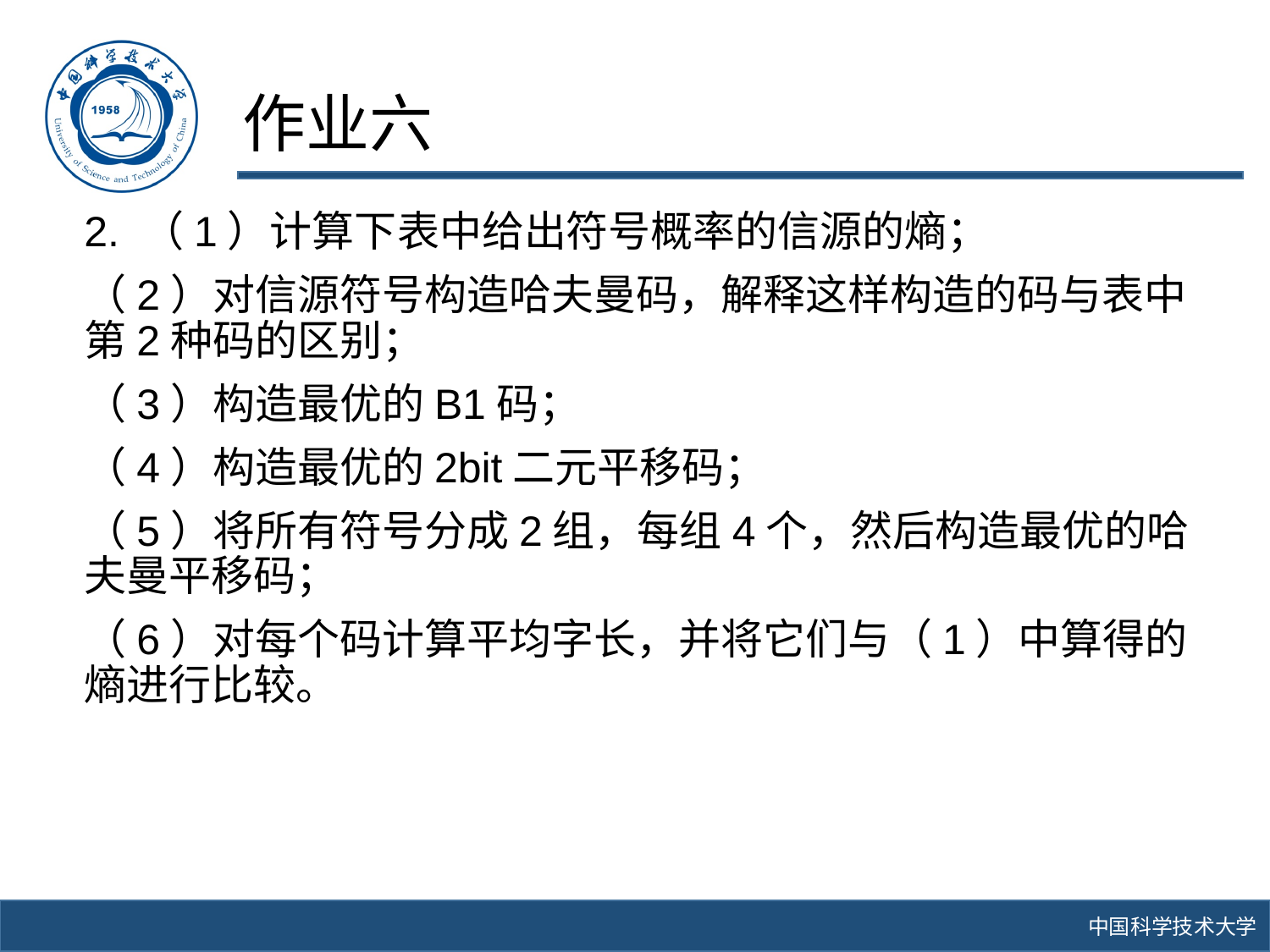

# 作业六
2. （1）计算下表中给出符号概率的信源的熵；
（2）对信源符号构造哈夫曼码，解释这样构造的码与表中第2种码的区别；
（3）构造最优的B1码；
（4）构造最优的2bit二元平移码；
（5）将所有符号分成2组，每组4个，然后构造最优的哈夫曼平移码；
（6）对每个码计算平均字长，并将它们与（1）中算得的熵进行比较。